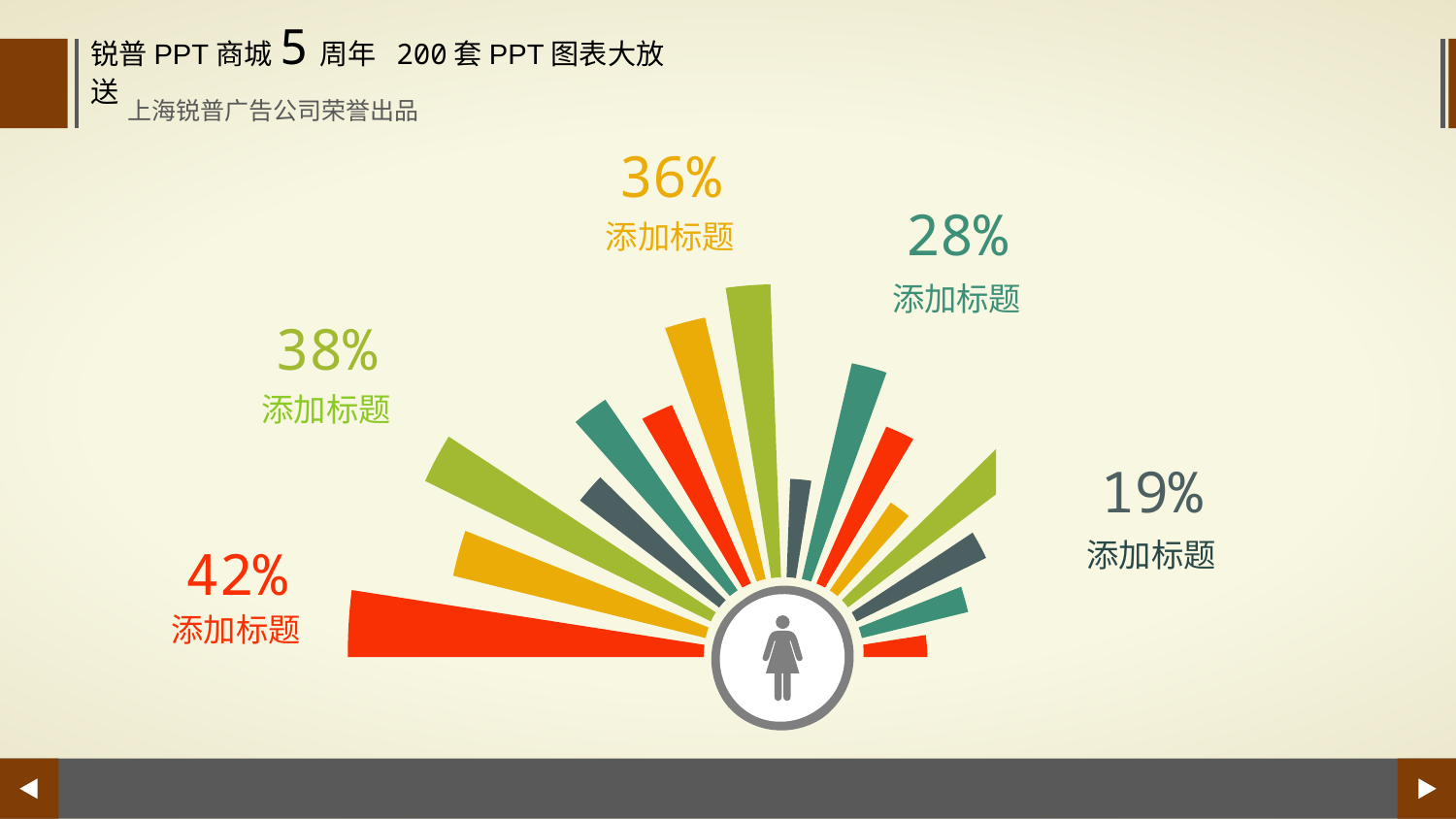

锐普PPT商城5周年  200套PPT图表大放送

上海锐普广告公司荣誉出品
36%
28%
添加标题
添加标题

38%

添加标题

19%

添加标题

42%

添加标题